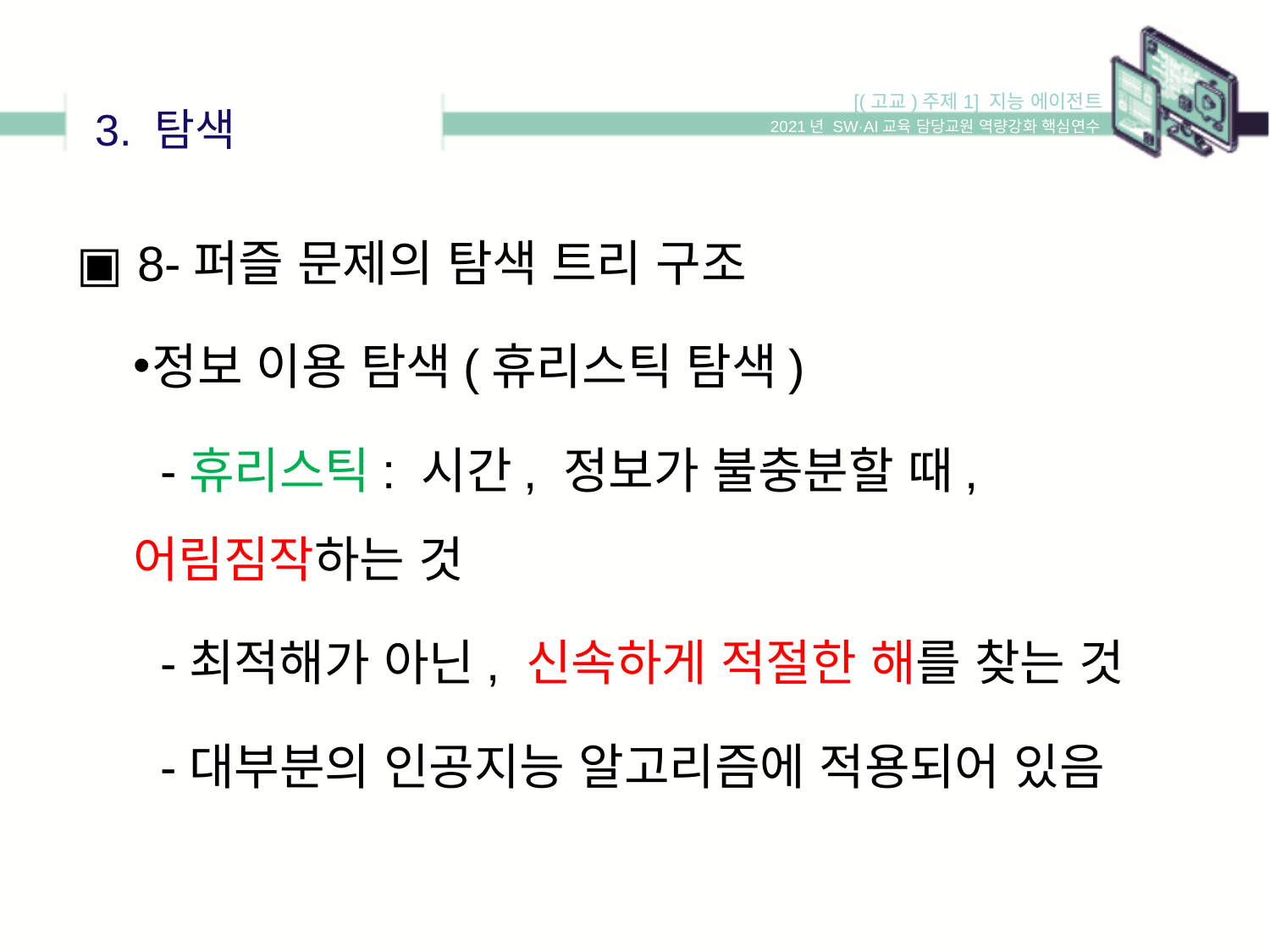

[(고교)주제1] 지능 에이전트
3. 탐색
2021년 SW·AI교육 담당교원 역량강화 핵심연수
▣ 8-퍼즐 문제의 탐색 트리 구조
정보 이용 탐색(휴리스틱 탐색)
  -휴리스틱: 시간, 정보가 불충분할 때, 어림짐작하는 것
  -최적해가 아닌, 신속하게 적절한 해를 찾는 것
  -대부분의 인공지능 알고리즘에 적용되어 있음